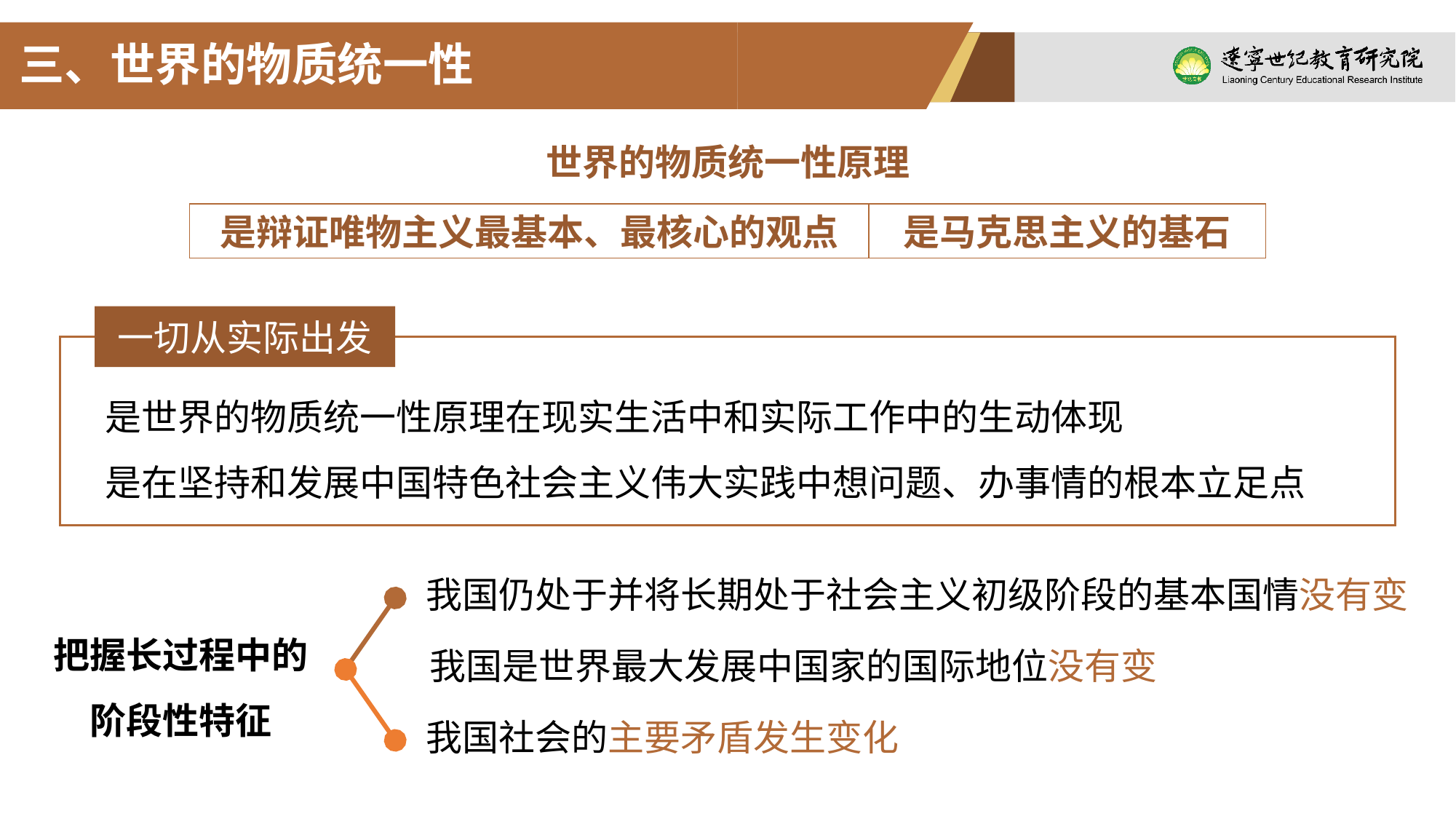

三、世界的物质统一性
世界的物质统一性原理
是辩证唯物主义最基本、最核心的观点
是马克思主义的基石
一切从实际出发

是世界的物质统一性原理在现实生活中和实际工作中的生动体现
是在坚持和发展中国特色社会主义伟大实践中想问题、办事情的根本立足点
我国仍处于并将长期处于社会主义初级阶段的基本国情没有变
把握长过程中的阶段性特征
我国是世界最大发展中国家的国际地位没有变
我国社会的主要矛盾发生变化